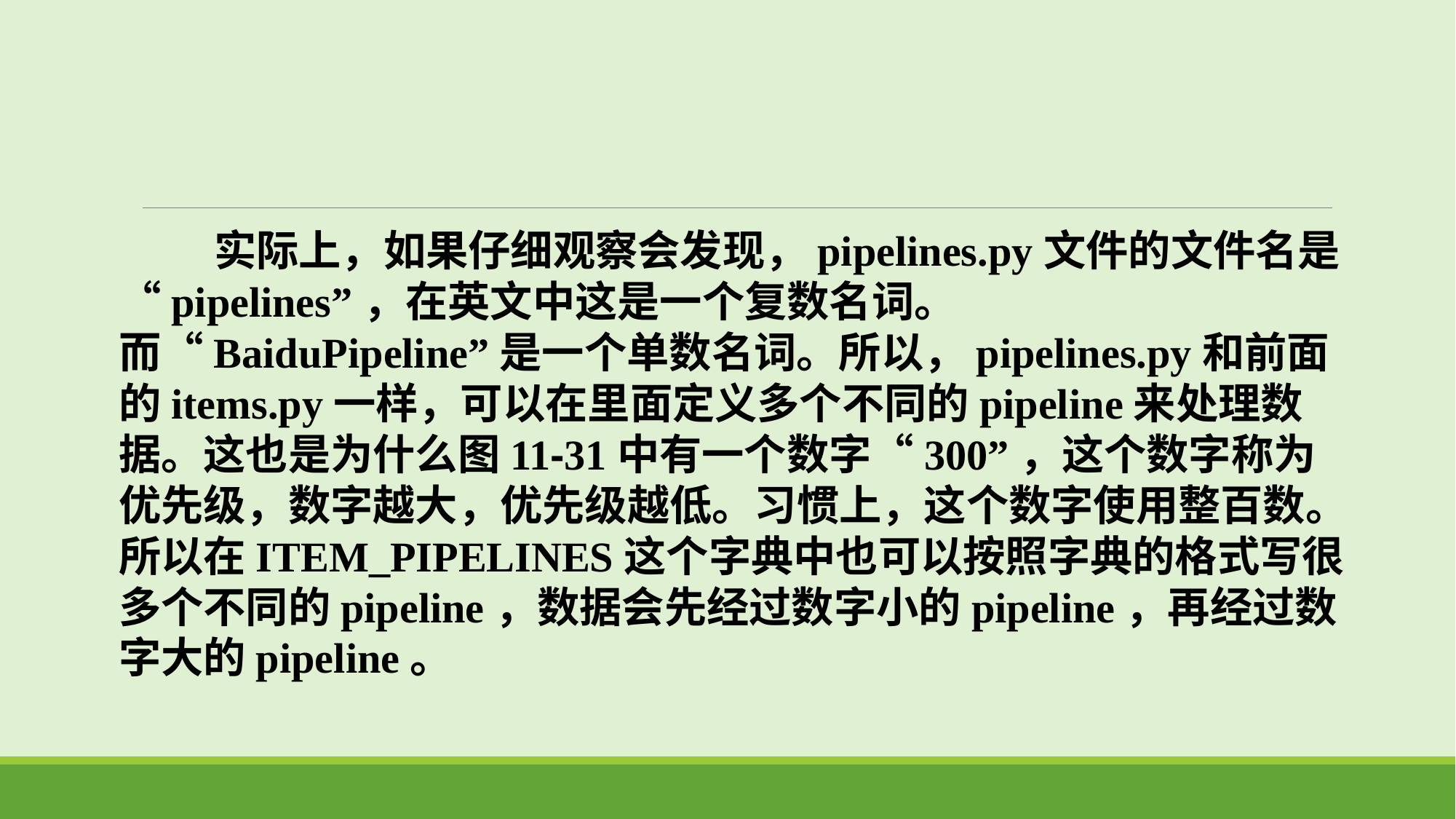

实际上，如果仔细观察会发现，pipelines.py文件的文件名是“pipelines”，在英文中这是一个复数名词。而“BaiduPipeline”是一个单数名词。所以，pipelines.py和前面的items.py一样，可以在里面定义多个不同的pipeline来处理数据。这也是为什么图11-31中有一个数字“300”，这个数字称为优先级，数字越大，优先级越低。习惯上，这个数字使用整百数。所以在ITEM_PIPELINES这个字典中也可以按照字典的格式写很多个不同的pipeline，数据会先经过数字小的pipeline，再经过数字大的pipeline。